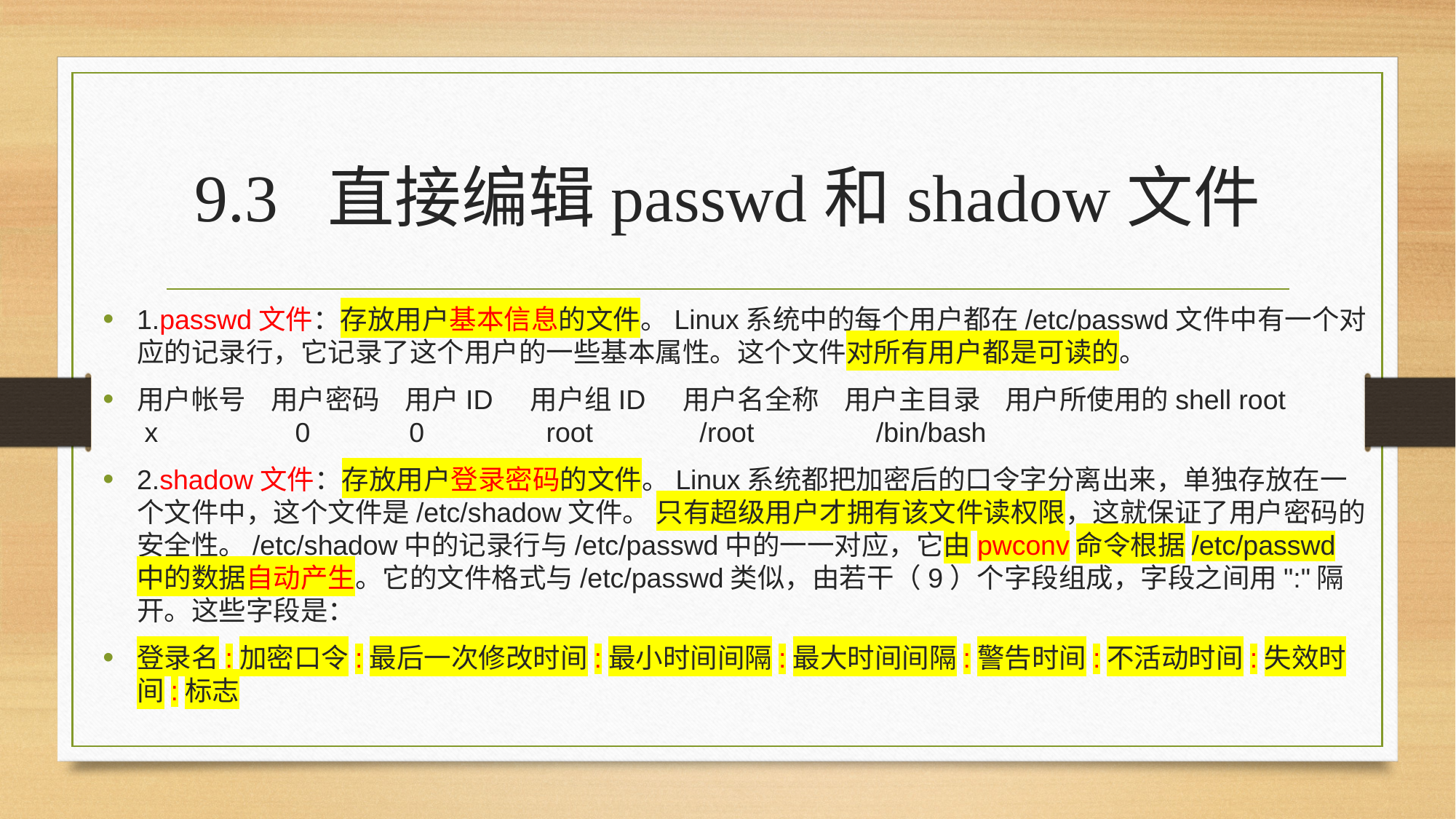

# 9.3  直接编辑passwd和shadow文件
1.passwd文件：存放用户基本信息的文件。Linux系统中的每个用户都在/etc/passwd文件中有一个对应的记录行，它记录了这个用户的一些基本属性。这个文件对所有用户都是可读的。
用户帐号    用户密码    用户ID    用户组ID    用户名全称    用户主目录    用户所使用的shell root            x                  0             0                root              /root                /bin/bash
2.shadow文件：存放用户登录密码的文件。Linux系统都把加密后的口令字分离出来，单独存放在一个文件中，这个文件是/etc/shadow文件。 只有超级用户才拥有该文件读权限，这就保证了用户密码的安全性。/etc/shadow中的记录行与/etc/passwd中的一一对应，它由pwconv命令根据/etc/passwd中的数据自动产生。它的文件格式与/etc/passwd类似，由若干（9）个字段组成，字段之间用":"隔开。这些字段是：
登录名:加密口令:最后一次修改时间:最小时间间隔:最大时间间隔:警告时间:不活动时间:失效时间:标志